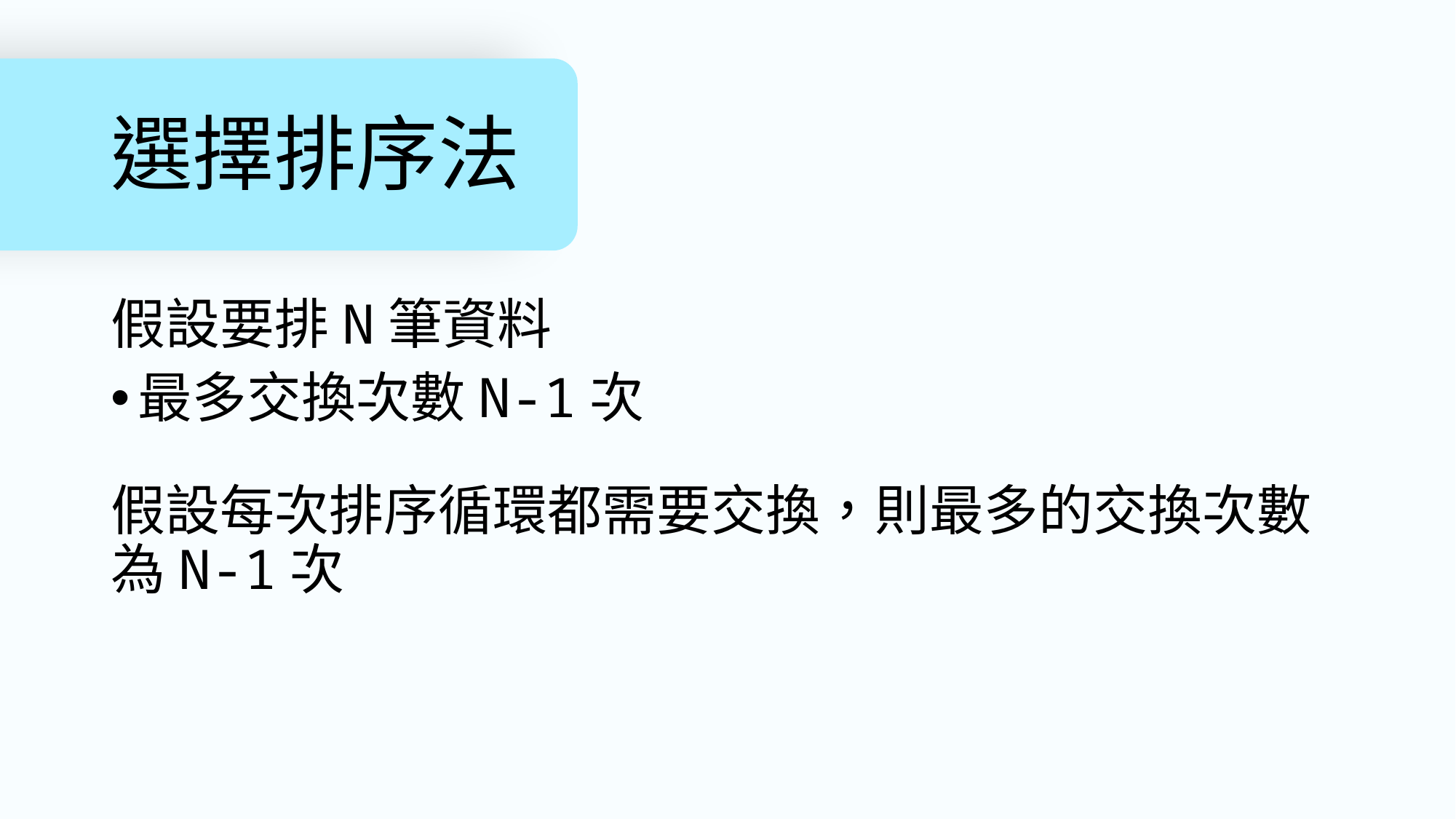

# 選擇排序法
假設要排N筆資料
最多交換次數N-1次

假設每次排序循環都需要交換，則最多的交換次數為N-1次